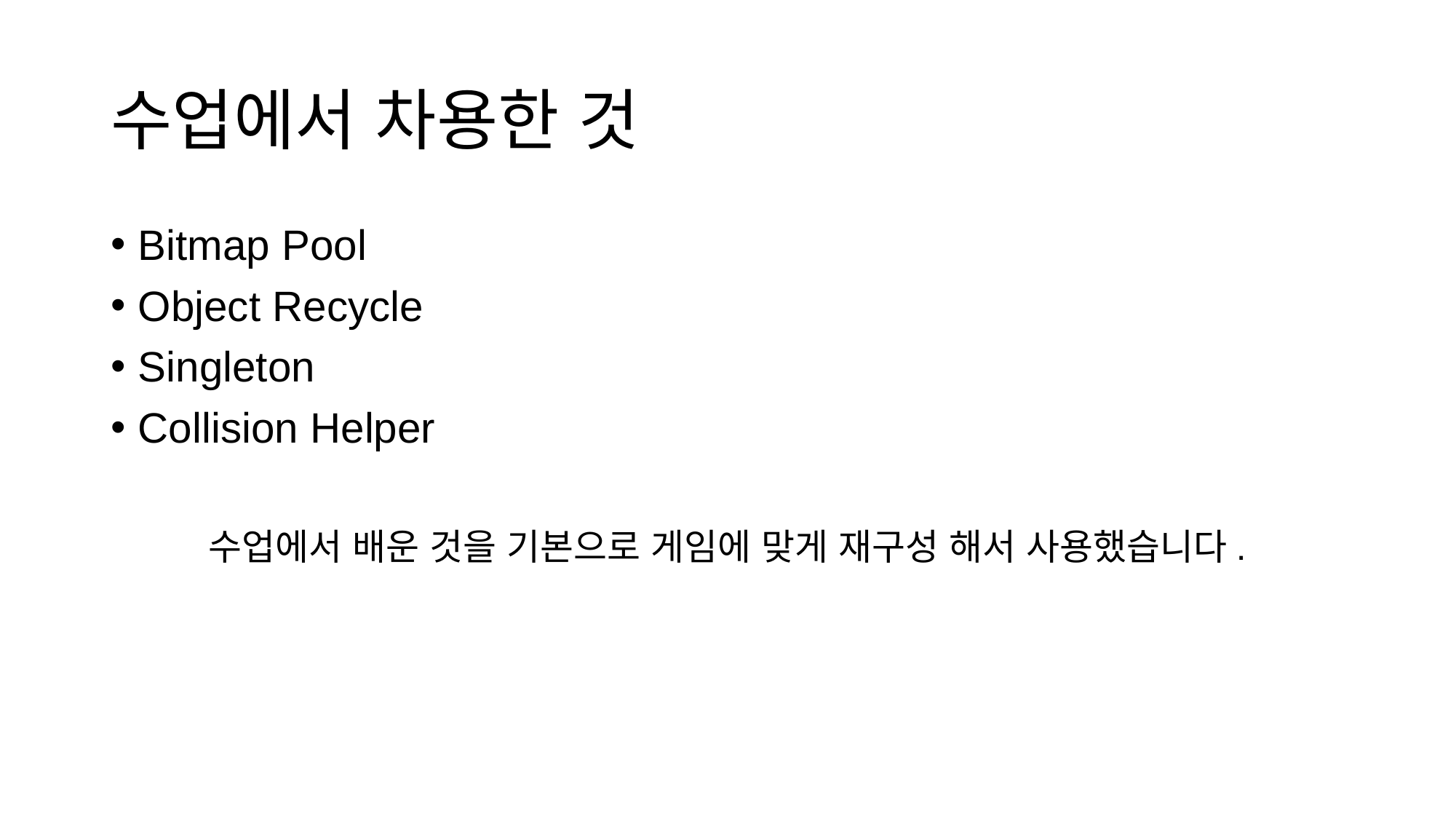

# 수업에서 차용한 것
Bitmap Pool
Object Recycle
Singleton
Collision Helper

수업에서 배운 것을 기본으로 게임에 맞게 재구성 해서 사용했습니다.